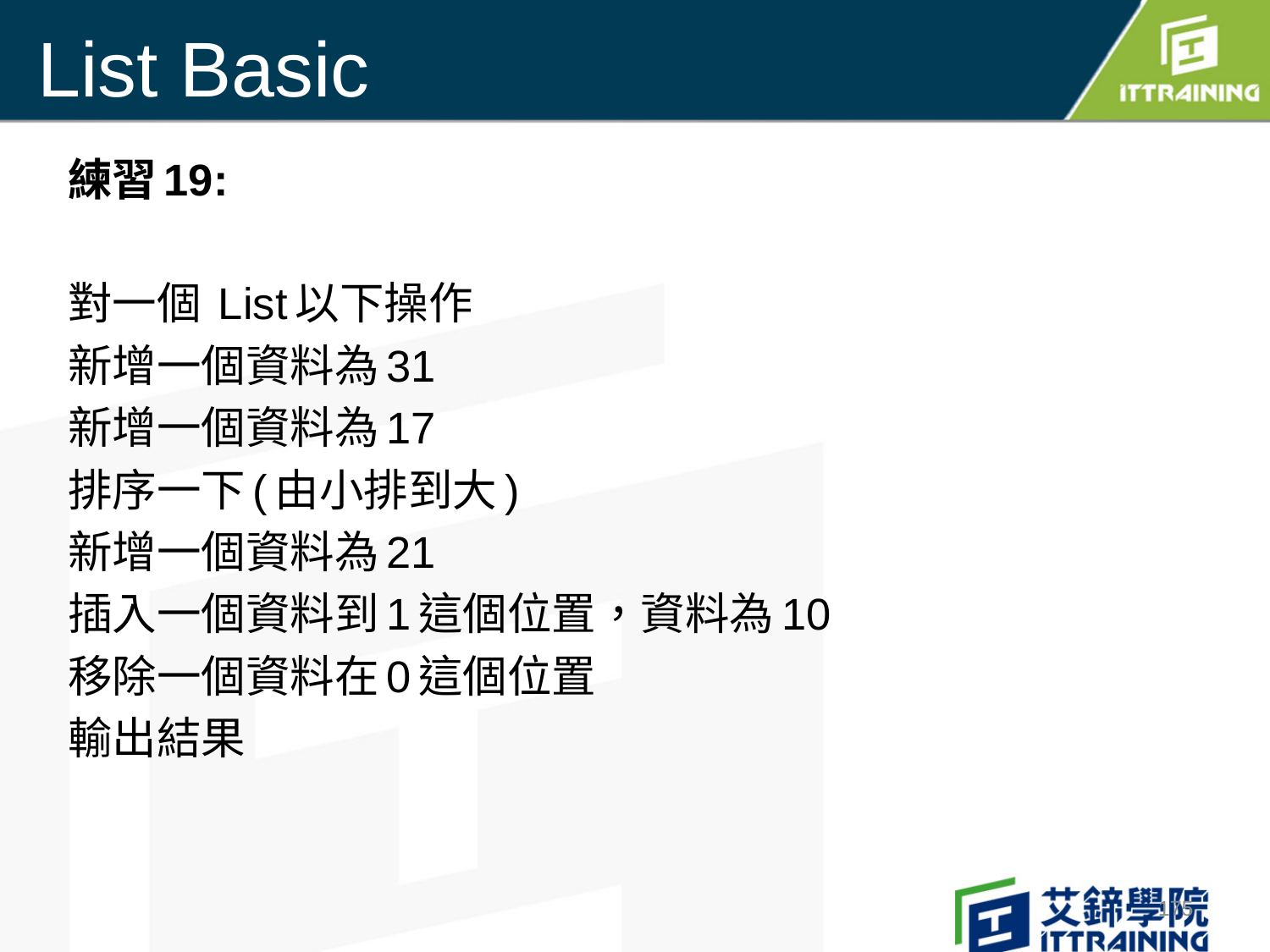

# List Basic
練習19:

對一個 List以下操作
新增一個資料為31
新增一個資料為17
排序一下(由小排到大)
新增一個資料為21
插入一個資料到1這個位置，資料為10
移除一個資料在0這個位置
輸出結果

175